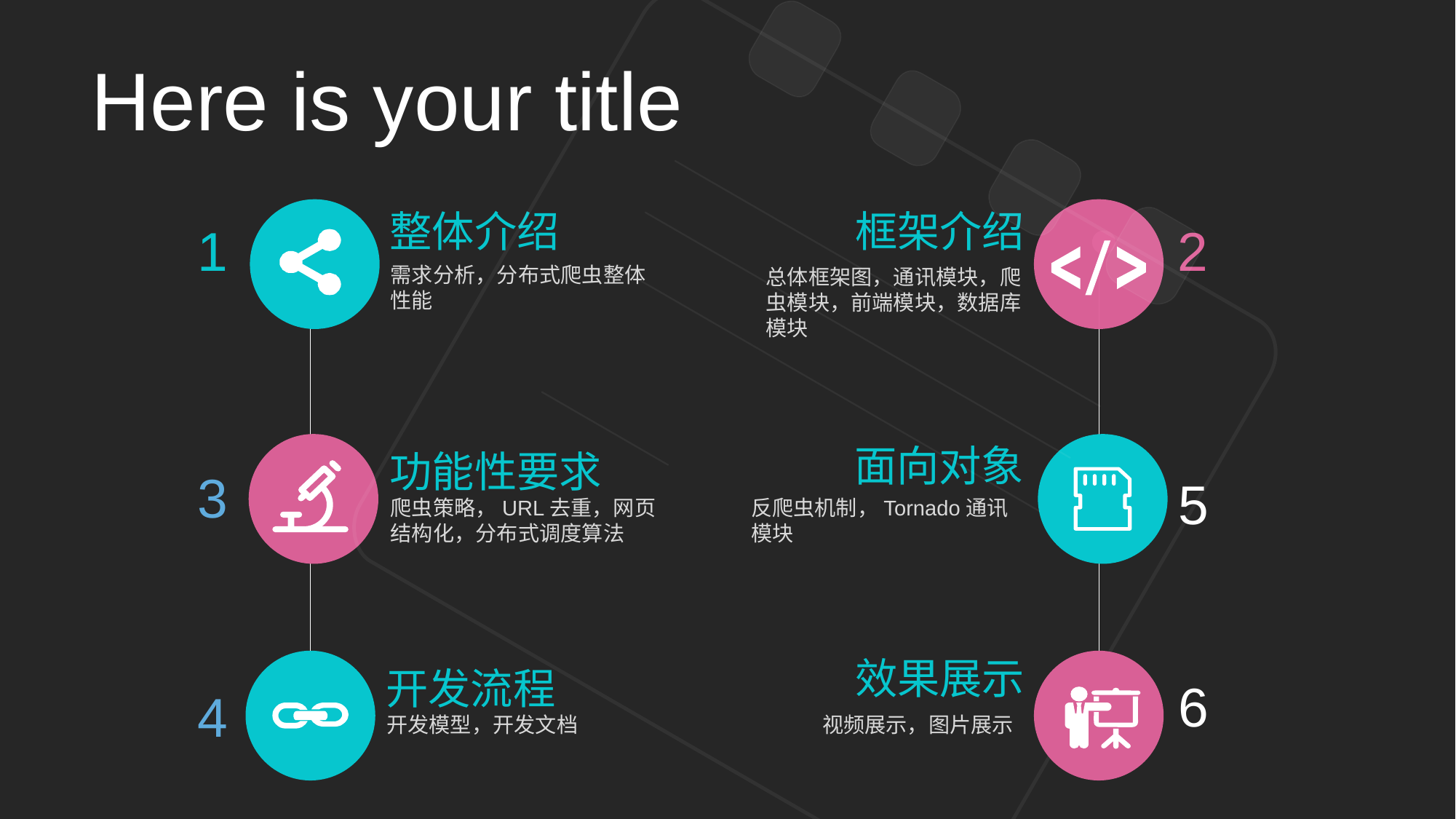

Here is your title

整体介绍
框架介绍

1
2

需求分析，分布式爬虫整体性能

总体框架图，通讯模块，爬虫模块，前端模块，数据库模块

面向对象

功能性要求
3

5

爬虫策略，URL去重，网页结构化，分布式调度算法

反爬虫机制，Tornado通讯模块

效果展示

开发流程
6
4

开发模型，开发文档

视频展示，图片展示